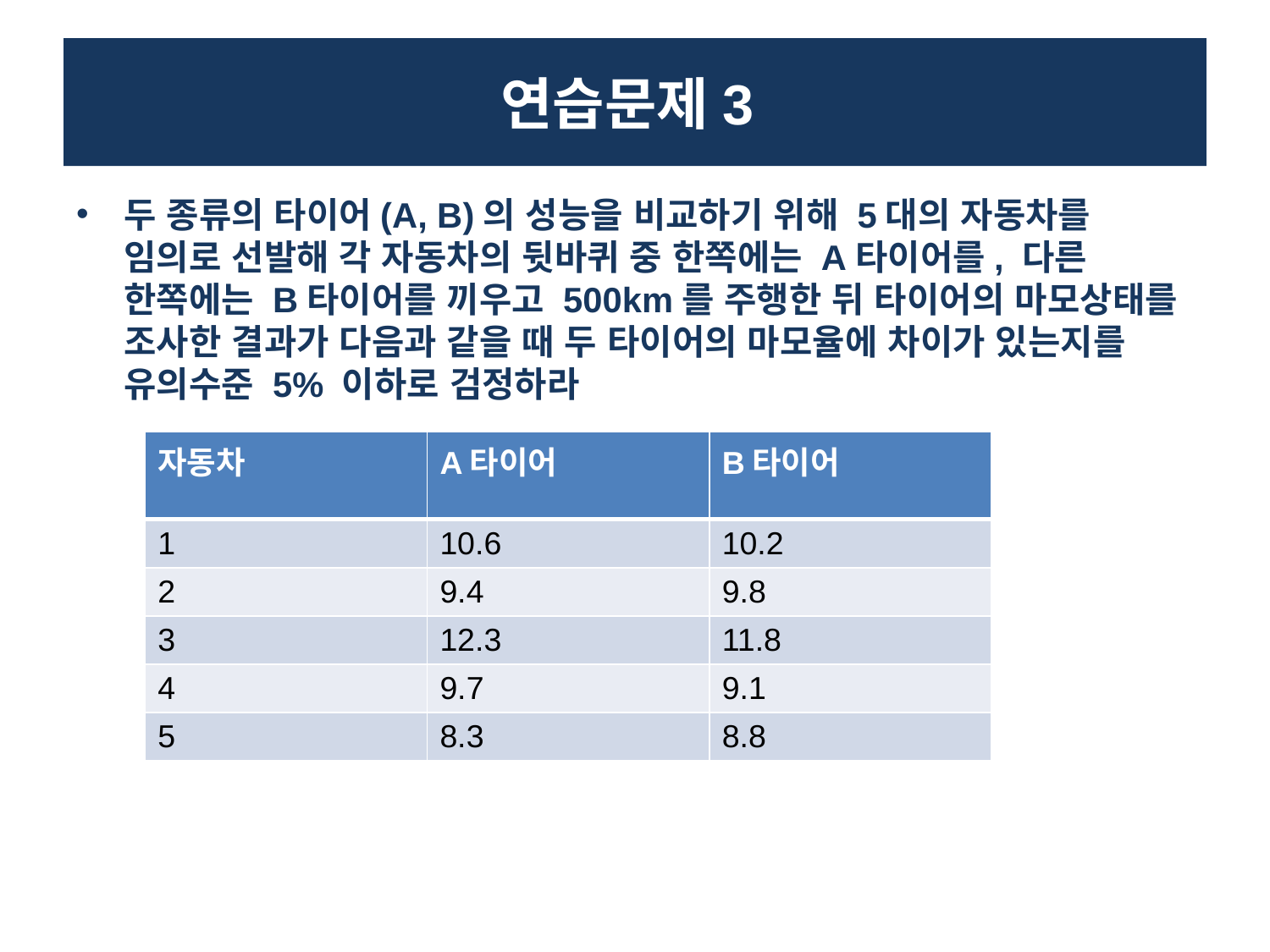

# 연습문제3
두 종류의 타이어(A, B)의 성능을 비교하기 위해 5대의 자동차를 임의로 선발해 각 자동차의 뒷바퀴 중 한쪽에는 A타이어를, 다른 한쪽에는 B타이어를 끼우고 500km를 주행한 뒤 타이어의 마모상태를 조사한 결과가 다음과 같을 때 두 타이어의 마모율에 차이가 있는지를 유의수준 5% 이하로 검정하라
| 자동차 | A타이어 | B타이어 |
| --- | --- | --- |
| 1 | 10.6 | 10.2 |
| 2 | 9.4 | 9.8 |
| 3 | 12.3 | 11.8 |
| 4 | 9.7 | 9.1 |
| 5 | 8.3 | 8.8 |